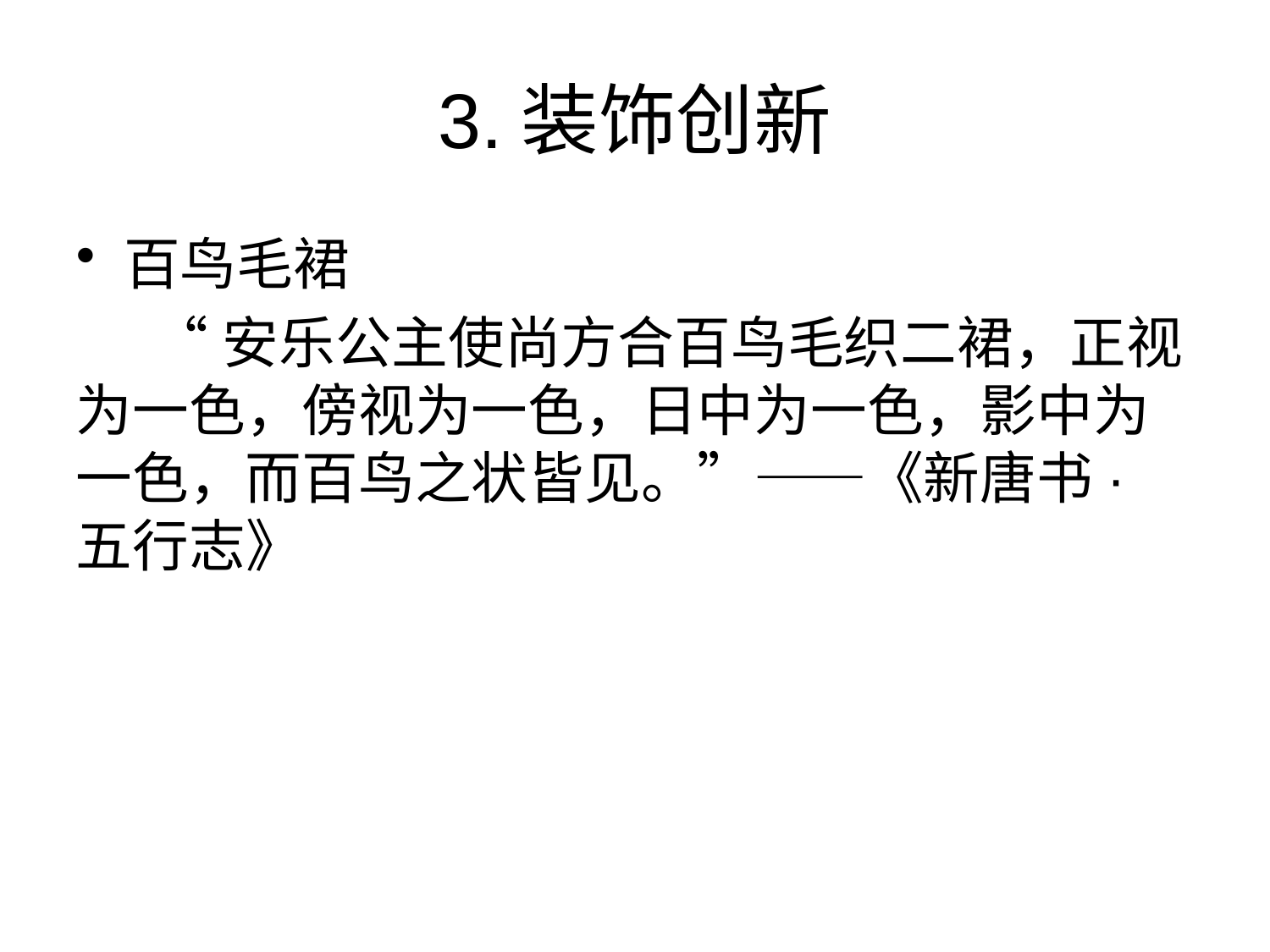

# 3.装饰创新
百鸟毛裙
      “安乐公主使尚方合百鸟毛织二裙，正视为一色，傍视为一色，日中为一色，影中为一色，而百鸟之状皆见。”——《新唐书·五行志》